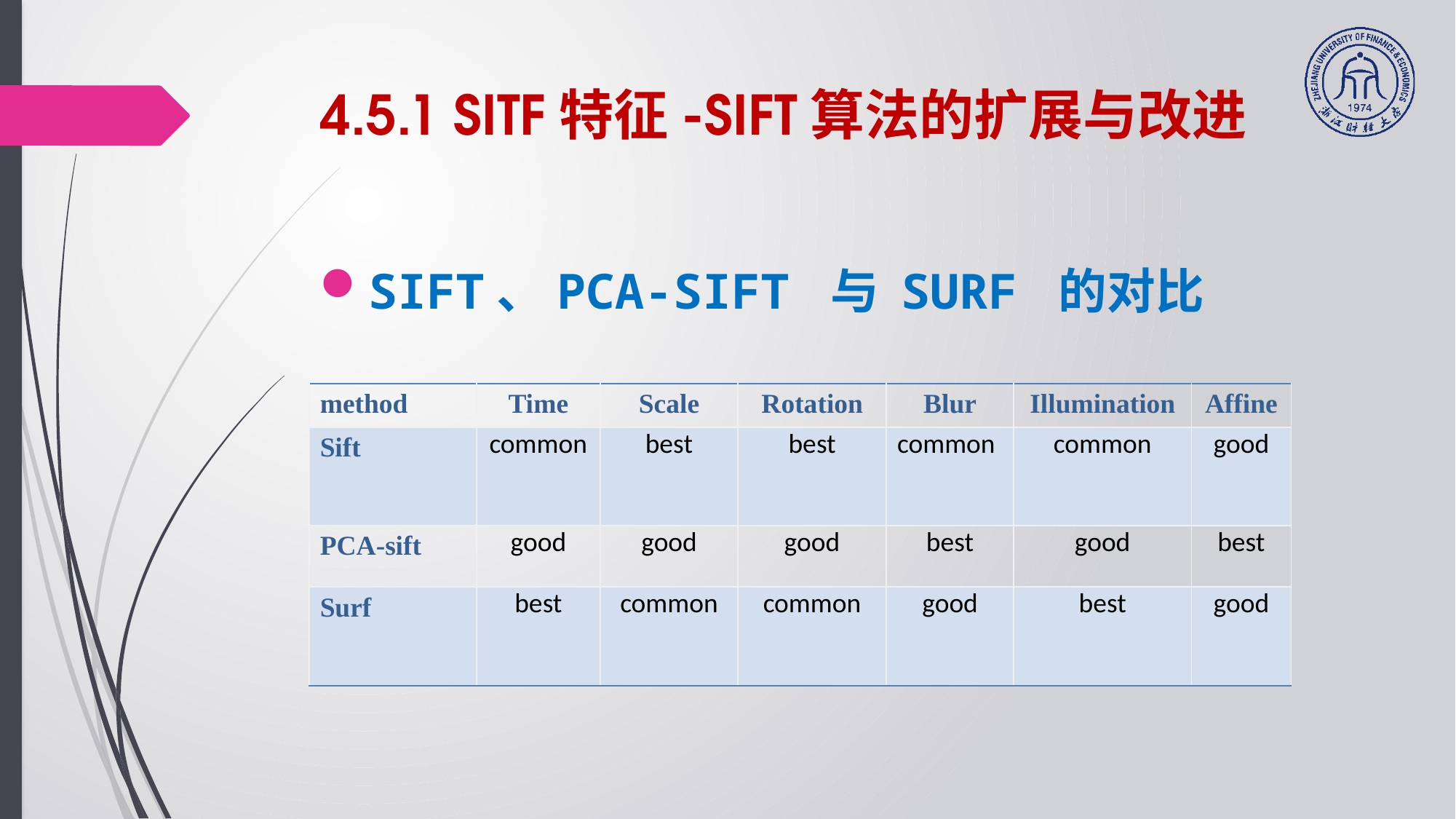

# 4.5.1 SITF特征-SIFT算法的扩展与改进
SIFT、PCA-SIFT 与 SURF 的对比

| method | Time | Scale | Rotation | Blur | Illumination | Affine |
| --- | --- | --- | --- | --- | --- | --- |
| Sift | common | best | best | common | common | good |
| PCA-sift | good | good | good | best | good | best |
| Surf | best | common | common | good | best | good |